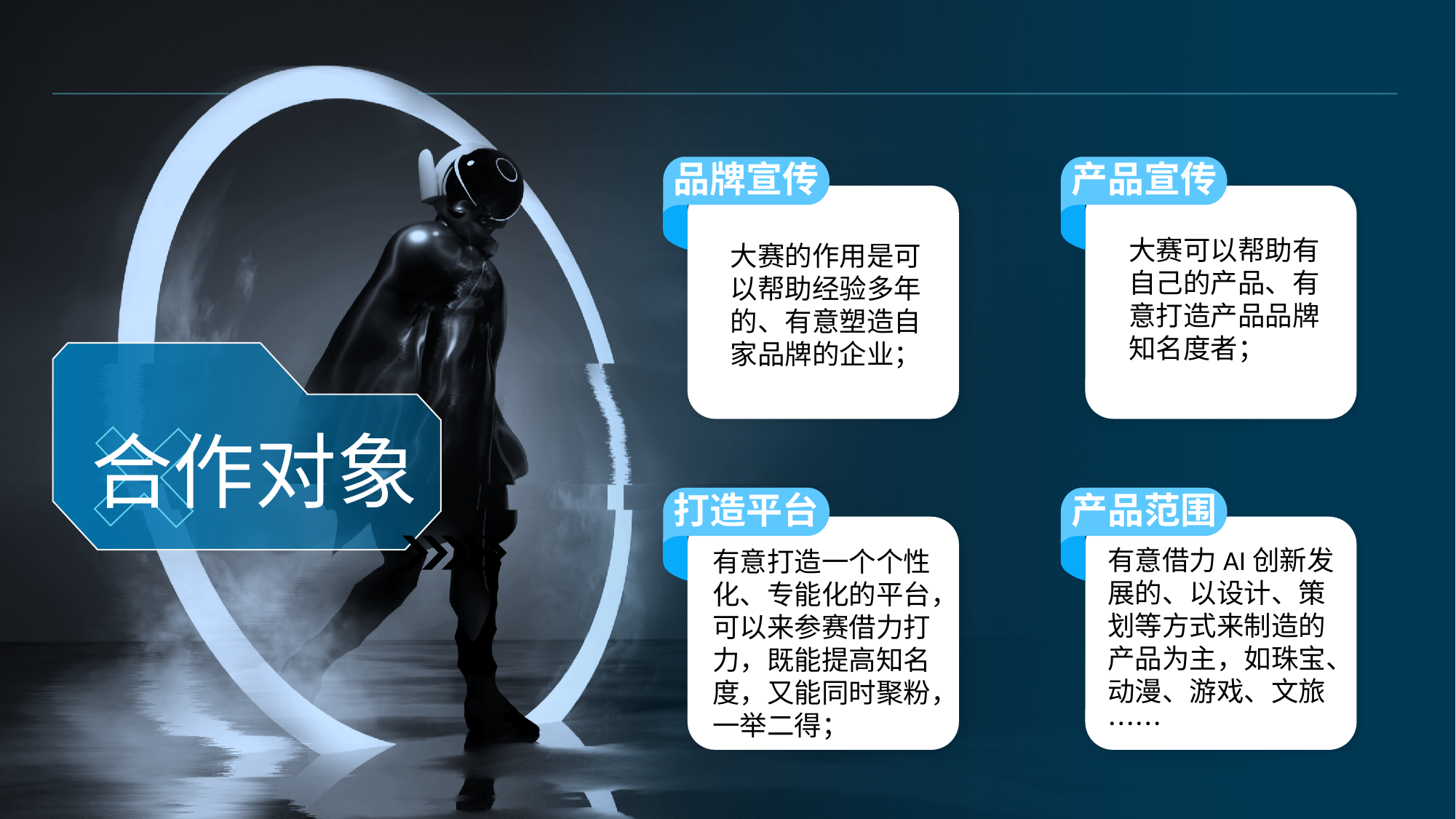

品牌宣传
产品宣传

大赛可以帮助有自己的产品、有意打造产品品牌知名度者；
大赛的作用是可以帮助经验多年的、有意塑造自家品牌的企业；
合作对象
打造平台
产品范围

有意借力AI创新发展的、以设计、策划等方式来制造的产品为主，如珠宝、动漫、游戏、文旅……
有意打造一个个性化、专能化的平台，可以来参赛借力打力，既能提高知名度，又能同时聚粉，一举二得；